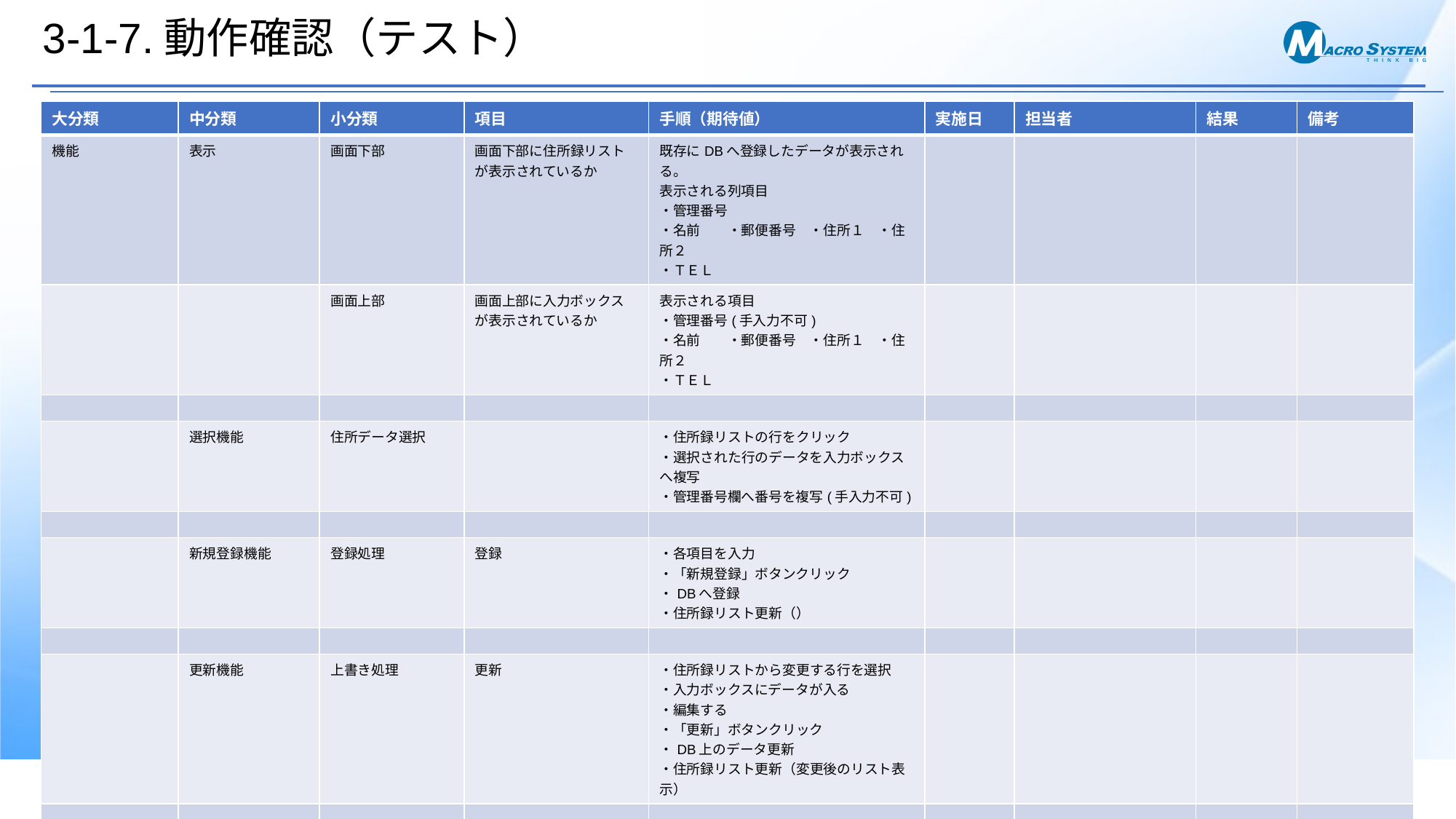

# 3-1-7.動作確認（テスト）
| 大分類 | 中分類 | 小分類 | 項目 | 手順（期待値） | 実施日 | 担当者 | 結果 | 備考 |
| --- | --- | --- | --- | --- | --- | --- | --- | --- |
| 機能 | 表示 | 画面下部 | 画面下部に住所録リストが表示されているか | 既存にDBへ登録したデータが表示される。 表示される列項目 ・管理番号 ・名前　　・郵便番号　・住所１　・住所２ ・ＴＥＬ |  |  |  |  |
|  |  | 画面上部 | 画面上部に入力ボックスが表示されているか | 表示される項目 ・管理番号(手入力不可) ・名前　　・郵便番号　・住所１　・住所２ ・ＴＥＬ |  |  |  |  |
|  |  |  |  |  |  |  |  |  |
|  | 選択機能 | 住所データ選択 |  | ・住所録リストの行をクリック ・選択された行のデータを入力ボックスへ複写 ・管理番号欄へ番号を複写(手入力不可) |  |  |  |  |
|  |  |  |  |  |  |  |  |  |
|  | 新規登録機能 | 登録処理 | 登録 | ・各項目を入力 ・「新規登録」ボタンクリック ・DBへ登録 ・住所録リスト更新（） |  |  |  |  |
|  |  |  |  |  |  |  |  |  |
|  | 更新機能 | 上書き処理 | 更新 | ・住所録リストから変更する行を選択 ・入力ボックスにデータが入る ・編集する ・「更新」ボタンクリック ・DB上のデータ更新 ・住所録リスト更新（変更後のリスト表示） |  |  |  |  |
|  |  |  |  |  |  |  |  |  |
|  | 削除機能 | 削除処理 | 削除 | ・住所録リストから変更する行を選択 ・入力ボックスにデータが入る ・「削除」ボタンクリック ・DB上のデータ削除 ・住所録リスト更新(削除後のリスト表示) |  |  |  |  |